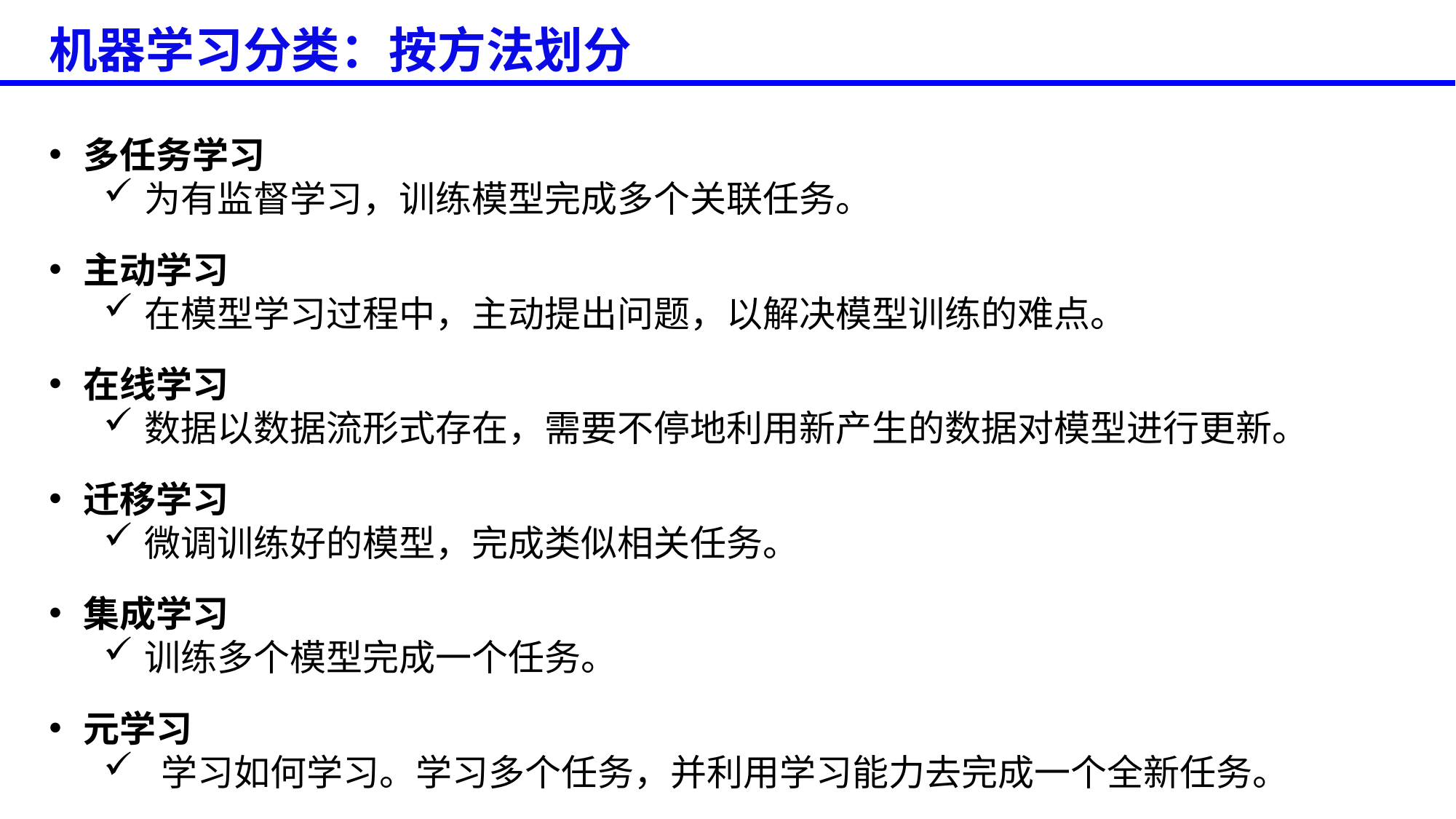

机器学习分类：按方法划分
多任务学习
为有监督学习，训练模型完成多个关联任务。
主动学习
在模型学习过程中，主动提出问题，以解决模型训练的难点。
在线学习
数据以数据流形式存在，需要不停地利用新产生的数据对模型进行更新。
迁移学习
微调训练好的模型，完成类似相关任务。
集成学习
训练多个模型完成一个任务。
元学习
 学习如何学习。学习多个任务，并利用学习能力去完成一个全新任务。